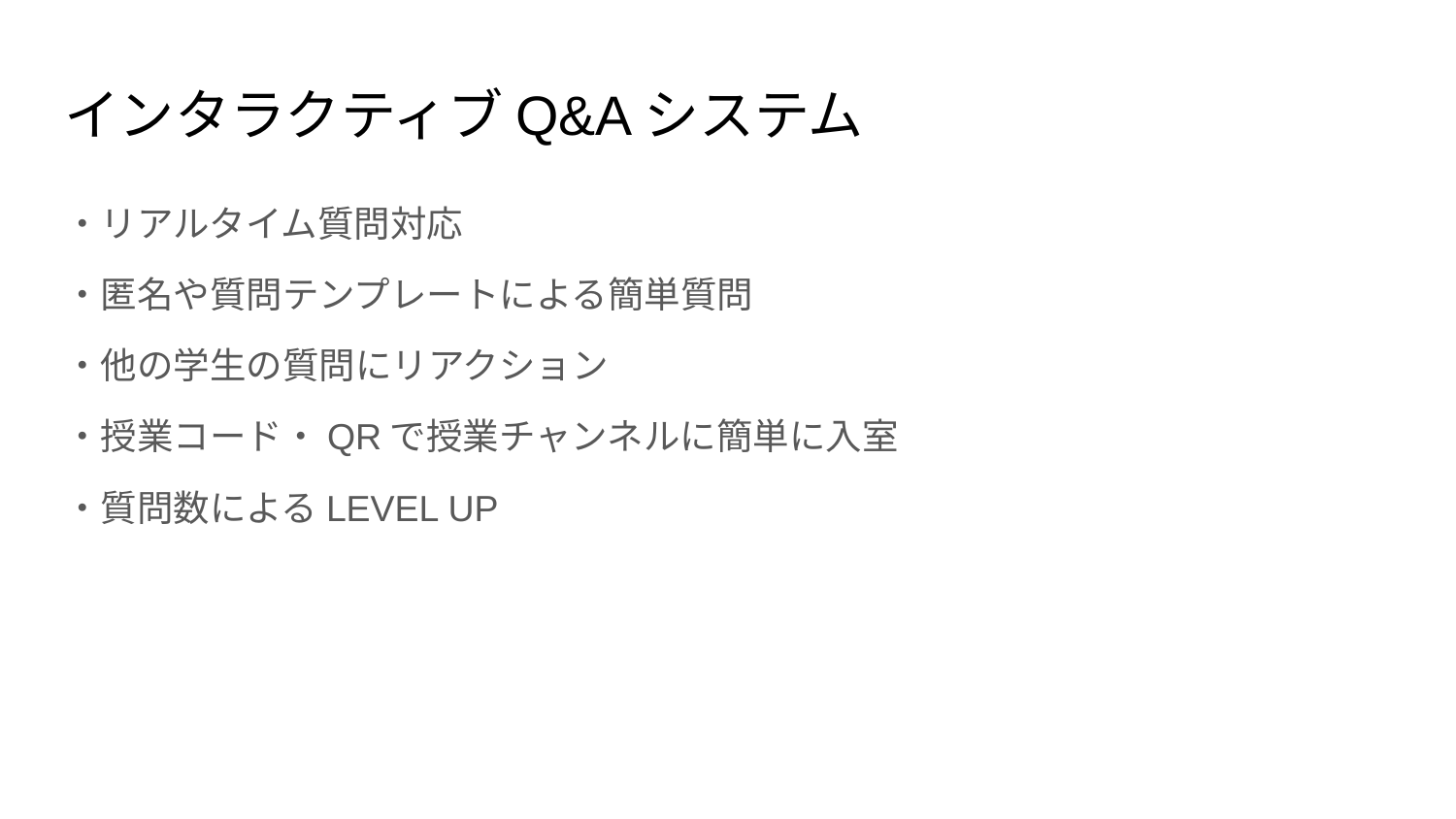

# インタラクティブQ&Aシステム
・リアルタイム質問対応
・匿名や質問テンプレートによる簡単質問
・他の学生の質問にリアクション
・授業コード・QRで授業チャンネルに簡単に入室
・質問数によるLEVEL UP